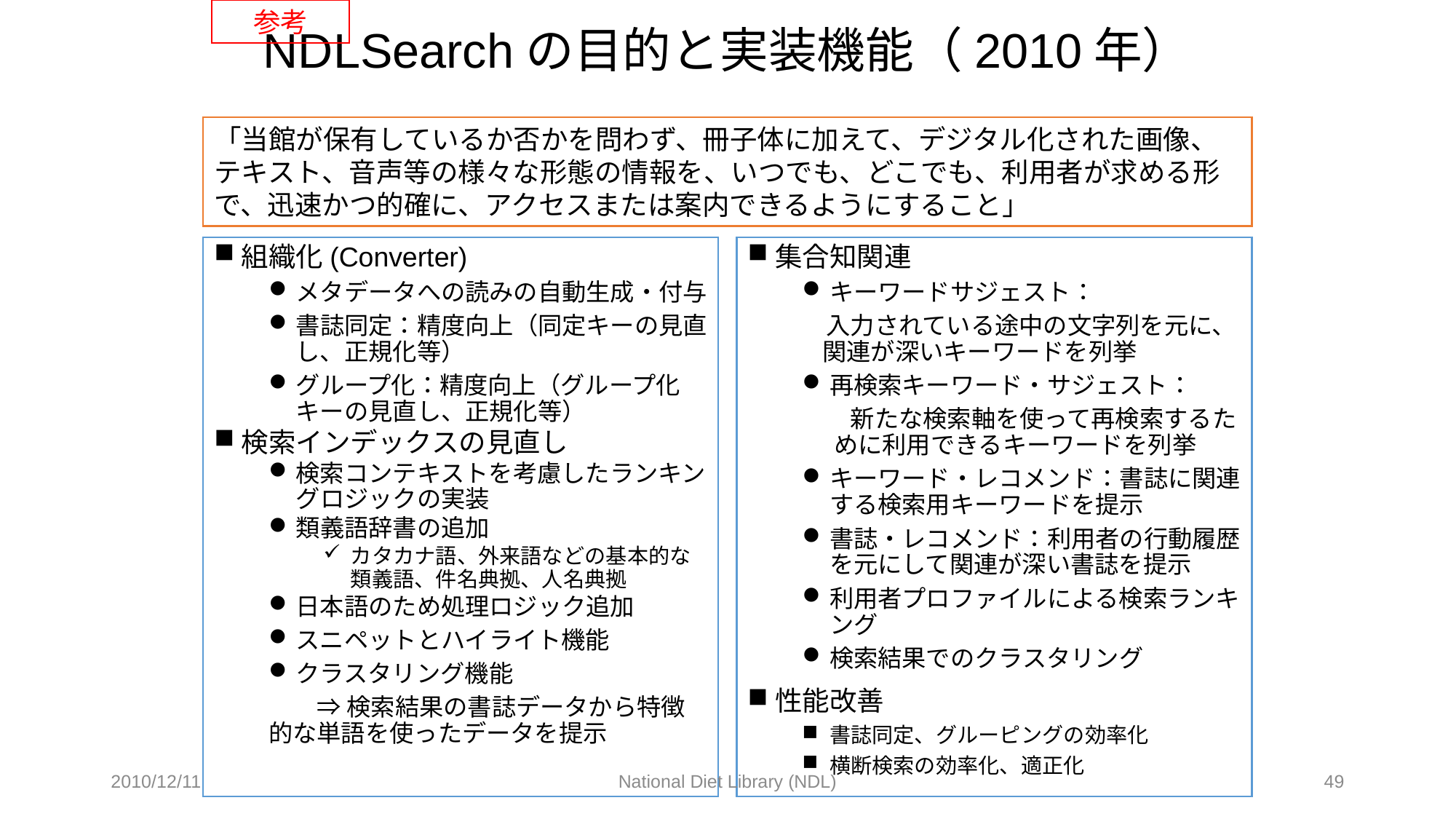

参考
# NDLSearchの目的と実装機能（2010年）
「当館が保有しているか否かを問わず、冊子体に加えて、デジタル化された画像、テキスト、音声等の様々な形態の情報を、いつでも、どこでも、利用者が求める形で、迅速かつ的確に、アクセスまたは案内できるようにすること」
組織化(Converter)
メタデータへの読みの自動生成・付与
書誌同定：精度向上（同定キーの見直し、正規化等）
グループ化：精度向上（グループ化キーの見直し、正規化等）
検索インデックスの見直し
検索コンテキストを考慮したランキングロジックの実装
類義語辞書の追加
カタカナ語、外来語などの基本的な類義語、件名典拠、人名典拠
日本語のため処理ロジック追加
スニペットとハイライト機能
クラスタリング機能
　　⇒ 検索結果の書誌データから特徴的な単語を使ったデータを提示
集合知関連
キーワードサジェスト：
　入力されている途中の文字列を元に、関連が深いキーワードを列挙
再検索キーワード・サジェスト：
　　新たな検索軸を使って再検索するために利用できるキーワードを列挙
キーワード・レコメンド：書誌に関連する検索用キーワードを提示
書誌・レコメンド：利用者の行動履歴を元にして関連が深い書誌を提示
利用者プロファイルによる検索ランキング
検索結果でのクラスタリング
性能改善
書誌同定、グルーピングの効率化
横断検索の効率化、適正化

2010/12/11
National Diet Library (NDL)
49